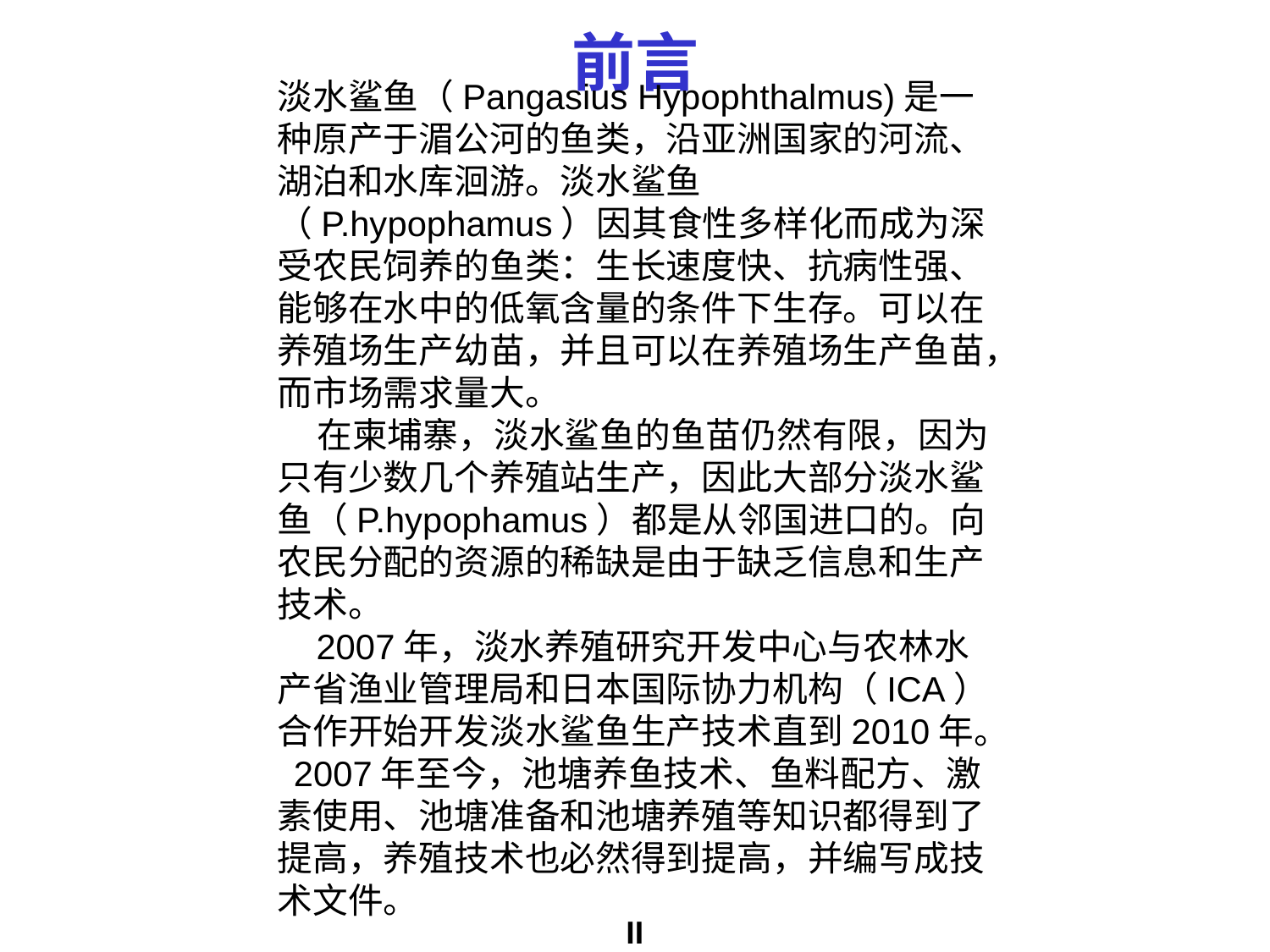

前言
淡水鲨鱼（Pangasius Hypophthalmus)是一种原产于湄公河的鱼类，沿亚洲国家的河流、湖泊和水库洄游。淡水鲨鱼（P.hypophamus）因其食性多样化而成为深受农民饲养的鱼类：生长速度快、抗病性强、能够在水中的低氧含量的条件下生存。可以在养殖场生产幼苗，并且可以在养殖场生产鱼苗，而市场需求量大。
    在柬埔寨，淡水鲨鱼的鱼苗仍然有限，因为只有少数几个养殖站生产，因此大部分淡水鲨鱼（P.hypophamus）都是从邻国进口的。向农民分配的资源的稀缺是由于缺乏信息和生产技术。
    2007年，淡水养殖研究开发中心与农林水产省渔业管理局和日本国际协力机构（ICA）合作开始开发淡水鲨鱼生产技术直到2010年。 2007年至今，池塘养鱼技术、鱼料配方、激素使用、池塘准备和池塘养殖等知识都得到了提高，养殖技术也必然得到提高，并编写成技术文件。

II